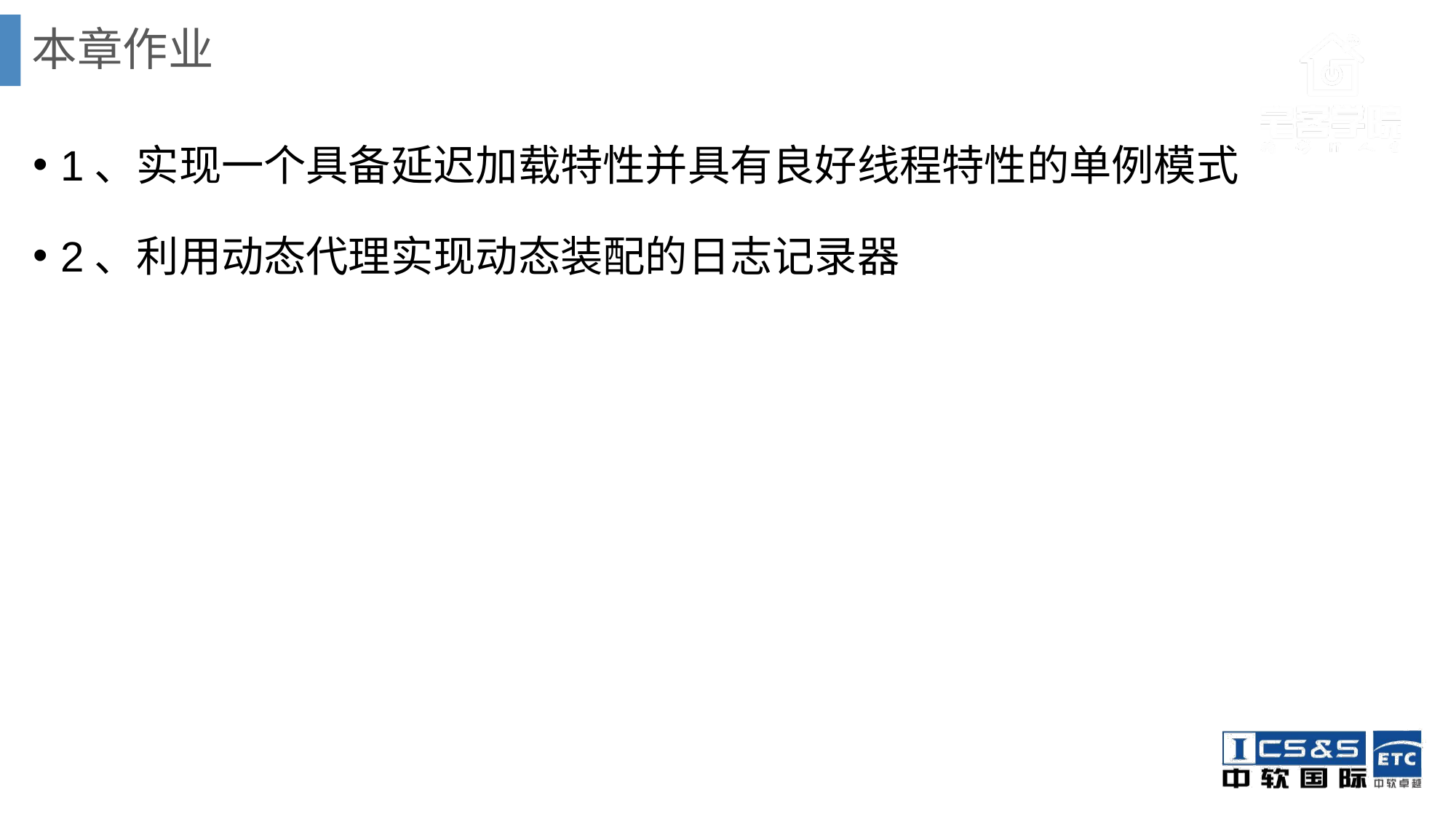

# 本章作业
1、实现一个具备延迟加载特性并具有良好线程特性的单例模式
2、利用动态代理实现动态装配的日志记录器